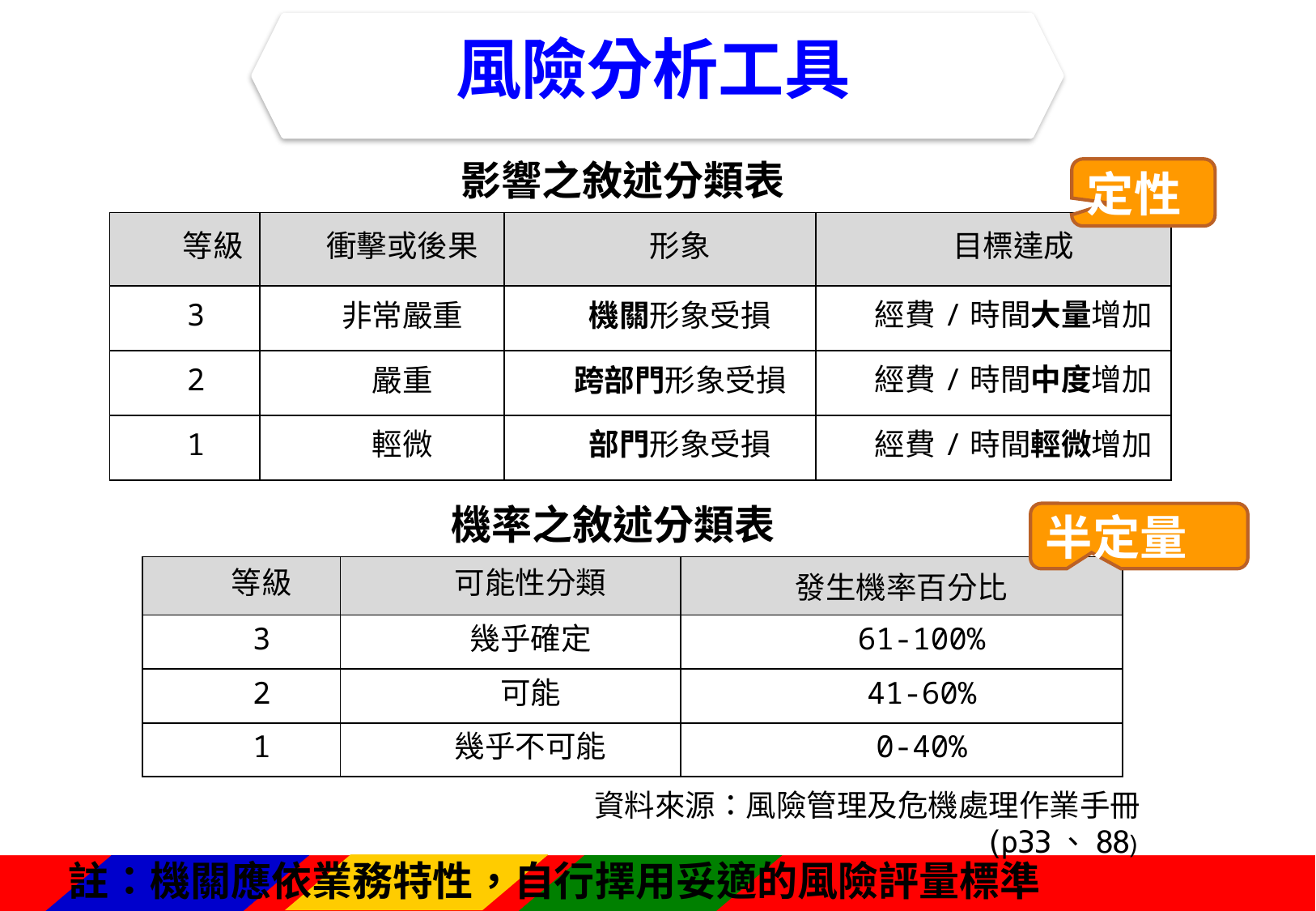

風險分析工具
影響之敘述分類表
定性
| 等級 | 衝擊或後果 | 形象 | 目標達成 |
| --- | --- | --- | --- |
| 3 | 非常嚴重 | 機關形象受損 | 經費/時間大量增加 |
| 2 | 嚴重 | 跨部門形象受損 | 經費/時間中度增加 |
| 1 | 輕微 | 部門形象受損 | 經費/時間輕微增加 |
機率之敘述分類表
半定量
| 等級 | 可能性分類 | 發生機率百分比 |
| --- | --- | --- |
| 3 | 幾乎確定 | 61-100% |
| 2 | 可能 | 41-60% |
| 1 | 幾乎不可能 | 0-40% |
資料來源：風險管理及危機處理作業手冊(p33、88)
32
註：機關應依業務特性，自行擇用妥適的風險評量標準